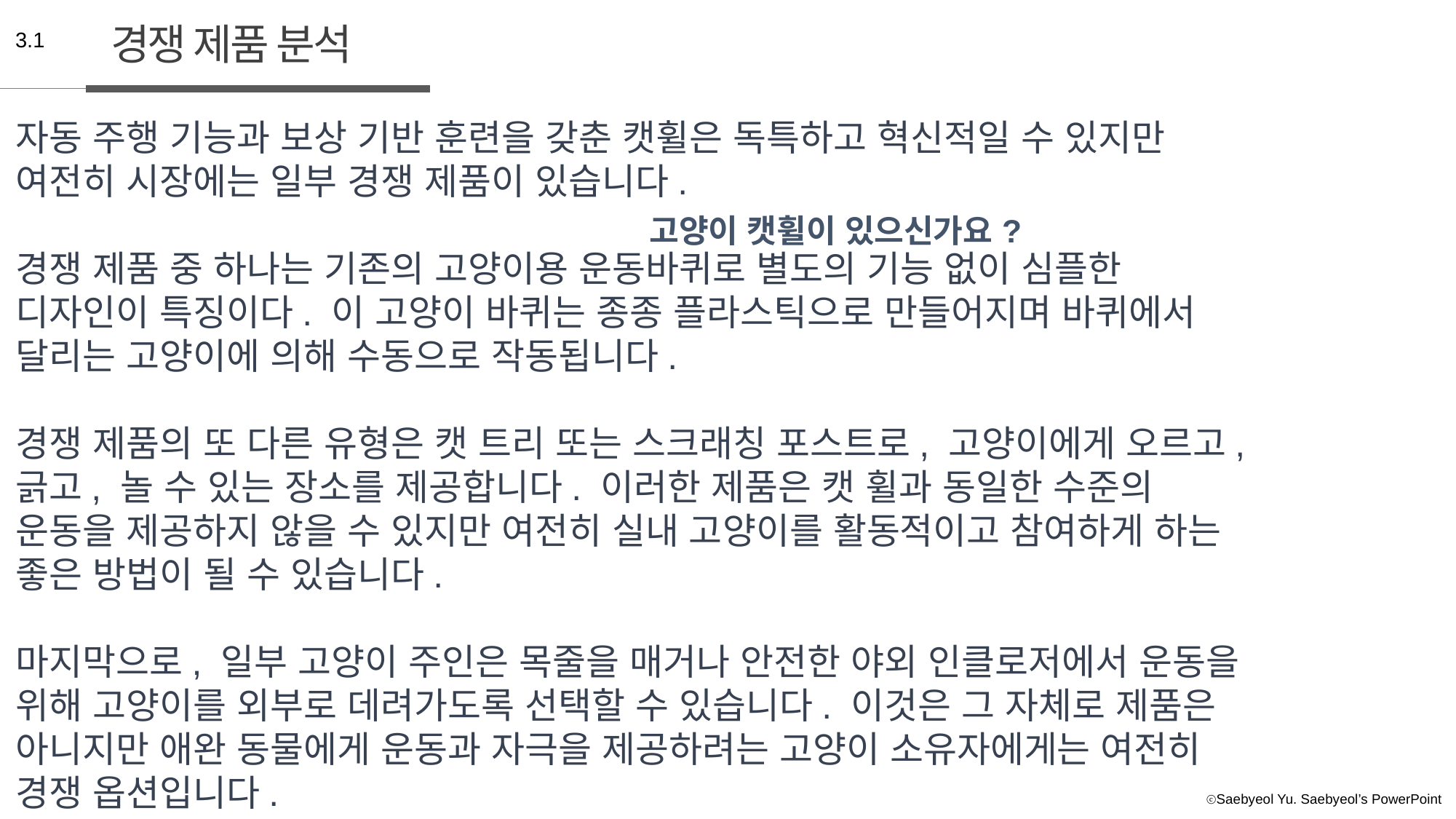

경쟁 제품 분석
3.1
자동 주행 기능과 보상 기반 훈련을 갖춘 캣휠은 독특하고 혁신적일 수 있지만 여전히 시장에는 일부 경쟁 제품이 있습니다.

경쟁 제품 중 하나는 기존의 고양이용 운동바퀴로 별도의 기능 없이 심플한 디자인이 특징이다. 이 고양이 바퀴는 종종 플라스틱으로 만들어지며 바퀴에서 달리는 고양이에 의해 수동으로 작동됩니다.

경쟁 제품의 또 다른 유형은 캣 트리 또는 스크래칭 포스트로, 고양이에게 오르고, 긁고, 놀 수 있는 장소를 제공합니다. 이러한 제품은 캣 휠과 동일한 수준의 운동을 제공하지 않을 수 있지만 여전히 실내 고양이를 활동적이고 참여하게 하는 좋은 방법이 될 수 있습니다.

마지막으로, 일부 고양이 주인은 목줄을 매거나 안전한 야외 인클로저에서 운동을 위해 고양이를 외부로 데려가도록 선택할 수 있습니다. 이것은 그 자체로 제품은 아니지만 애완 동물에게 운동과 자극을 제공하려는 고양이 소유자에게는 여전히 경쟁 옵션입니다.

### Chart: 고양이 캣휠이 있으신가요?

| Category |
|---|